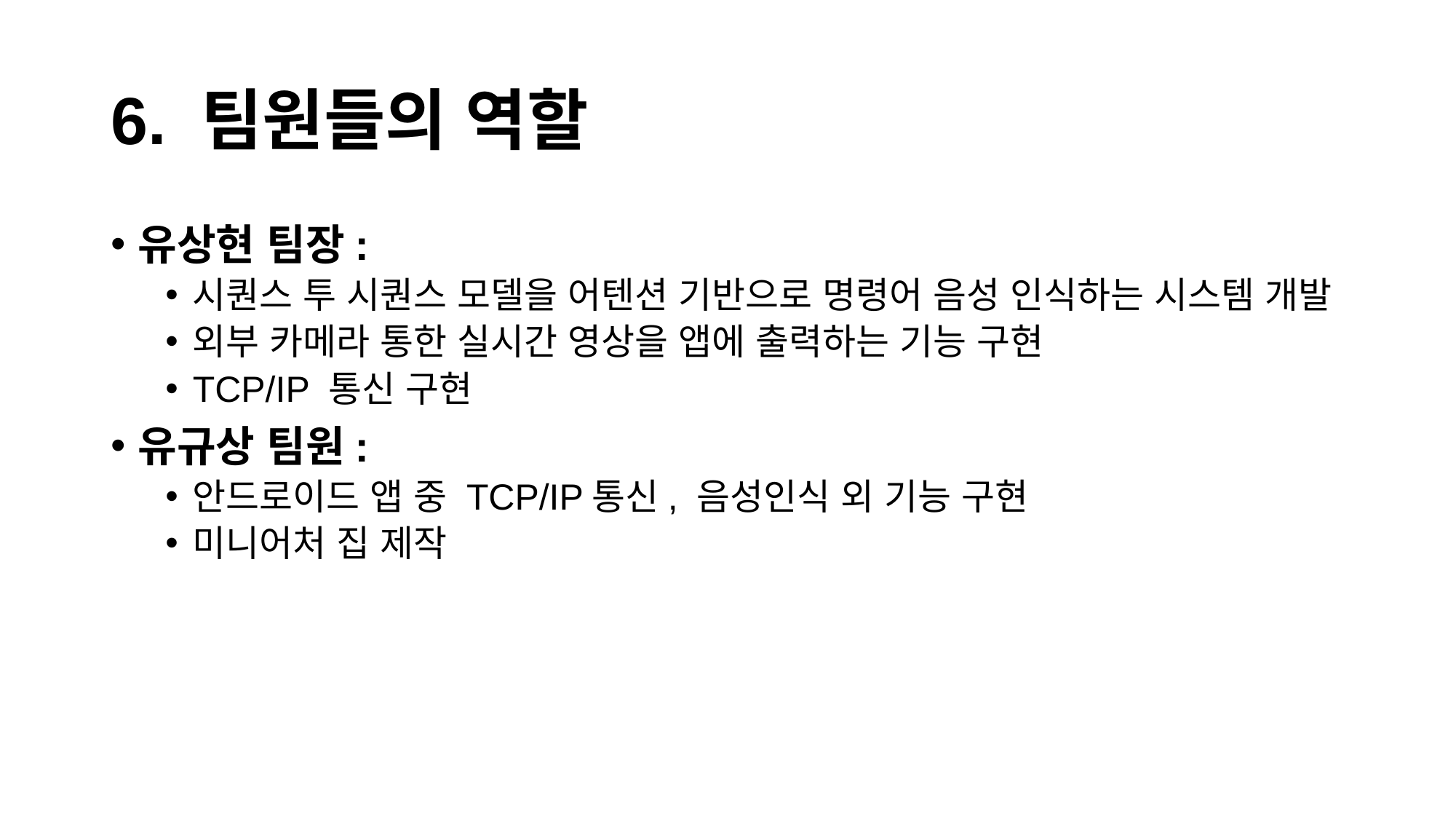

# 6. 팀원들의 역할
유상현 팀장:
시퀀스 투 시퀀스 모델을 어텐션 기반으로 명령어 음성 인식하는 시스템 개발
외부 카메라 통한 실시간 영상을 앱에 출력하는 기능 구현
TCP/IP 통신 구현
유규상 팀원:
안드로이드 앱 중 TCP/IP통신, 음성인식 외 기능 구현
미니어처 집 제작